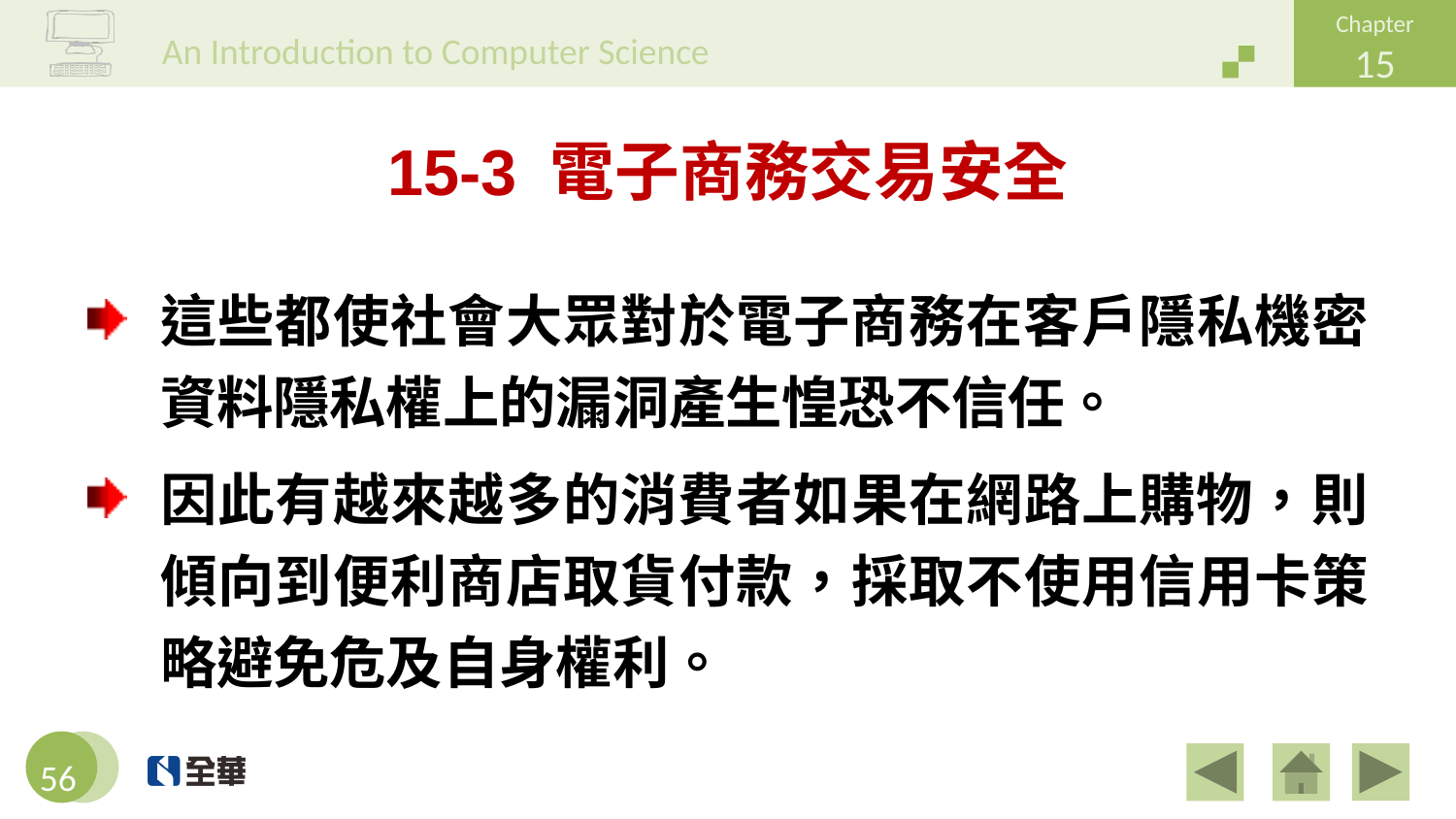

# 15-3 電子商務交易安全
這些都使社會大眾對於電子商務在客戶隱私機密資料隱私權上的漏洞產生惶恐不信任。
因此有越來越多的消費者如果在網路上購物，則傾向到便利商店取貨付款，採取不使用信用卡策略避免危及自身權利。